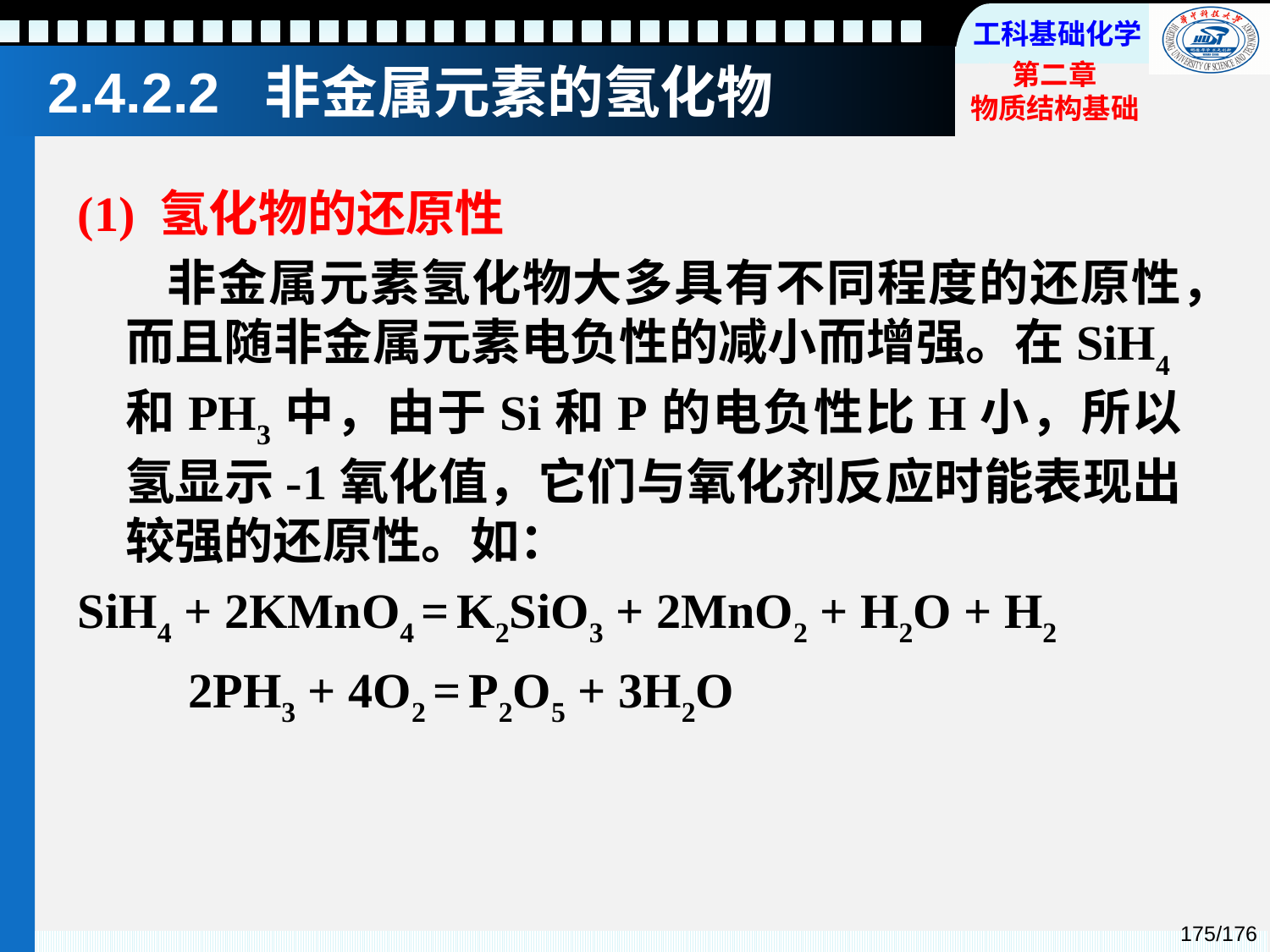

# 2.4.2.2  非金属元素的氢化物
(1) 氢化物的还原性
      非金属元素氢化物大多具有不同程度的还原性，而且随非金属元素电负性的减小而增强。在SiH4和PH3中，由于Si和P的电负性比H小，所以氢显示-1氧化值，它们与氧化剂反应时能表现出较强的还原性。如：
SiH4 + 2KMnO4 = K2SiO3 + 2MnO2 + H2O + H2
         2PH3 + 4O2 = P2O5 + 3H2O